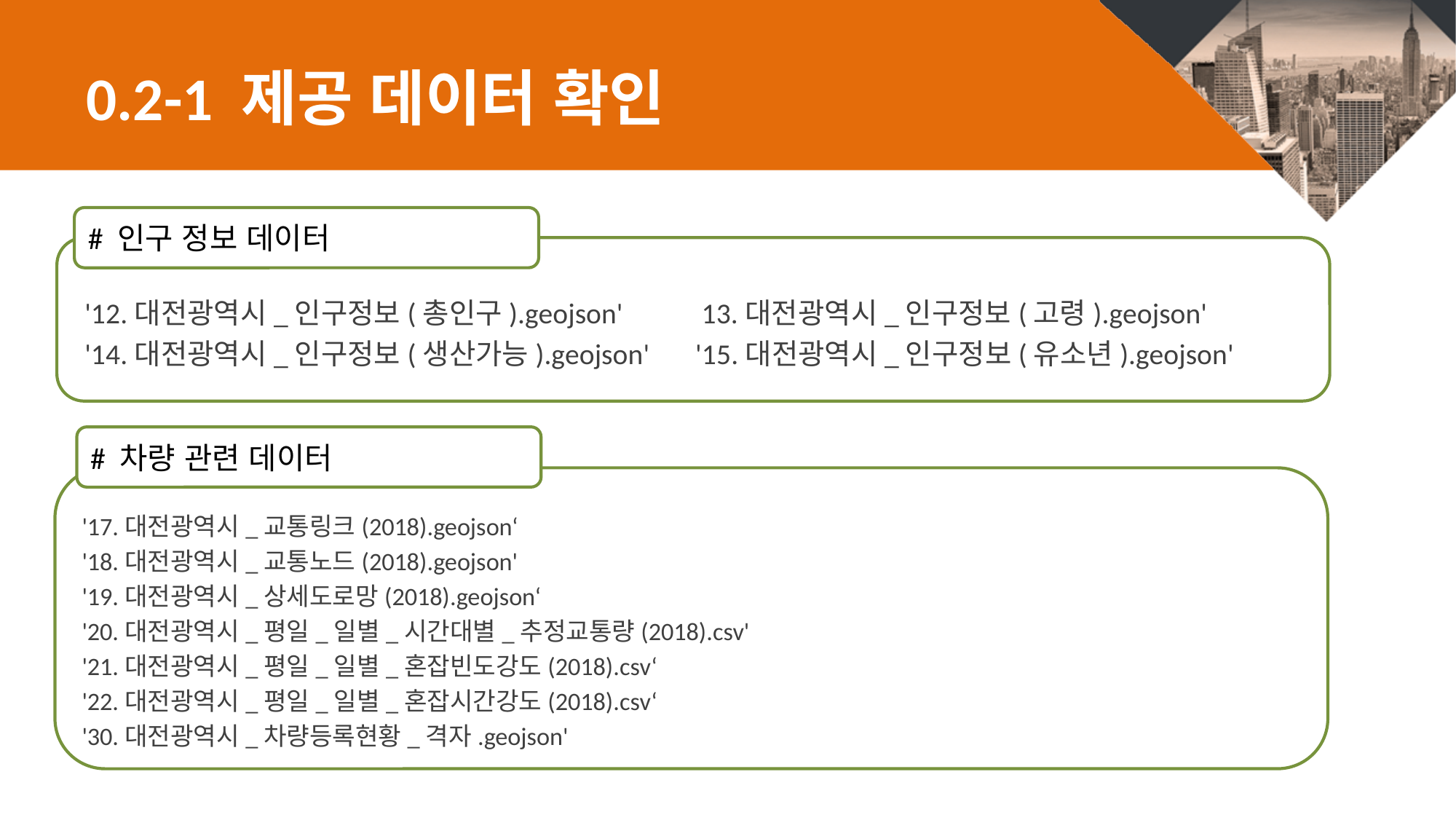

# 0.2-1 제공 데이터 확인
# 인구 정보 데이터

'12.대전광역시_인구정보(총인구).geojson'            13.대전광역시_인구정보(고령).geojson'
'14.대전광역시_인구정보(생산가능).geojson'       '15.대전광역시_인구정보(유소년).geojson'

# 차량 관련 데이터

'17.대전광역시_교통링크(2018).geojson‘
'18.대전광역시_교통노드(2018).geojson'
'19.대전광역시_상세도로망(2018).geojson‘
'20.대전광역시_평일_일별_시간대별_추정교통량(2018).csv'
'21.대전광역시_평일_일별_혼잡빈도강도(2018).csv‘
'22.대전광역시_평일_일별_혼잡시간강도(2018).csv‘
'30.대전광역시_차량등록현황_격자.geojson'